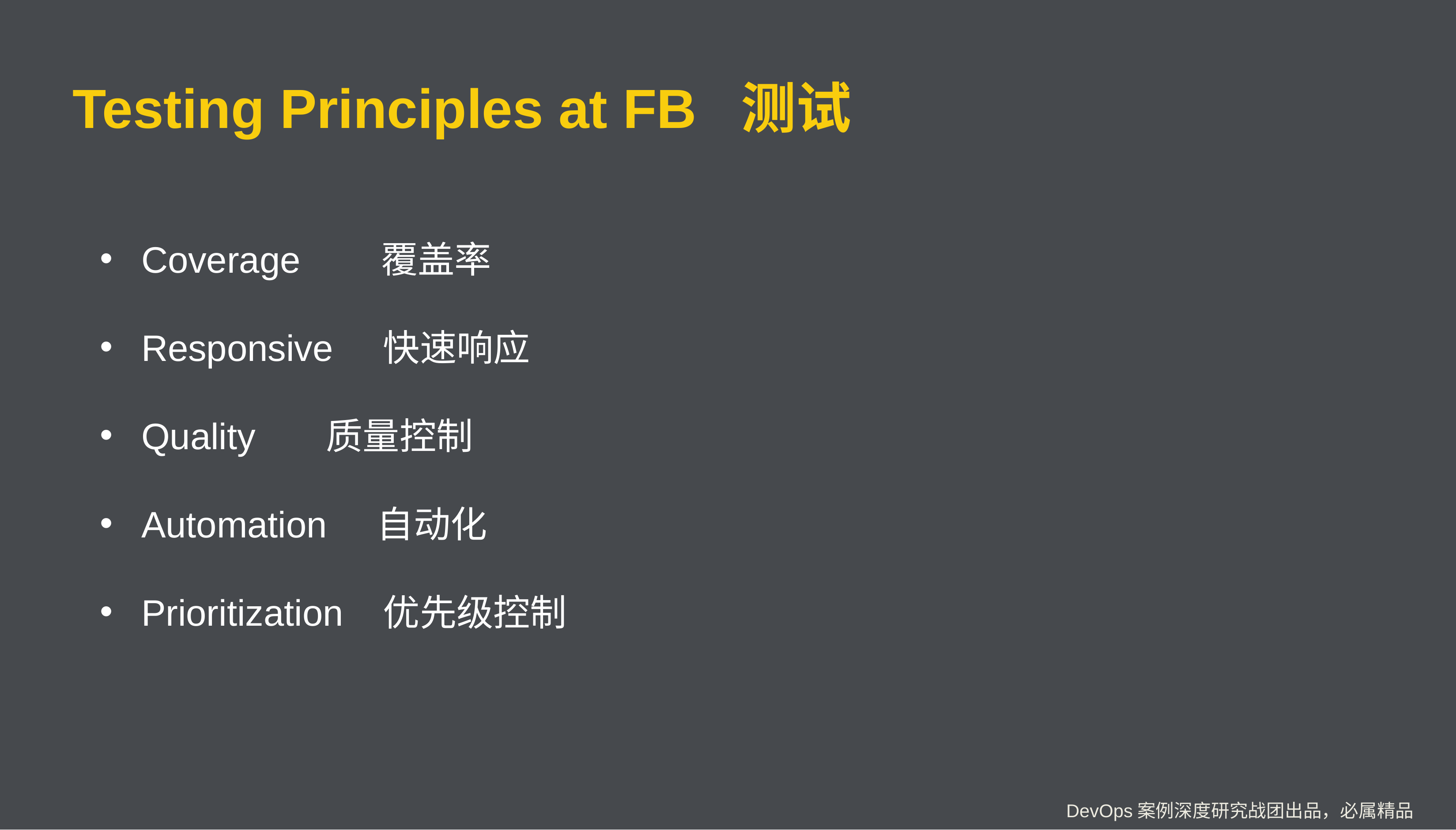

# Testing Principles at FB  测试
Coverage       覆盖率

Responsive    快速响应

Quality      质量控制

Automation    自动化

Prioritization   优先级控制